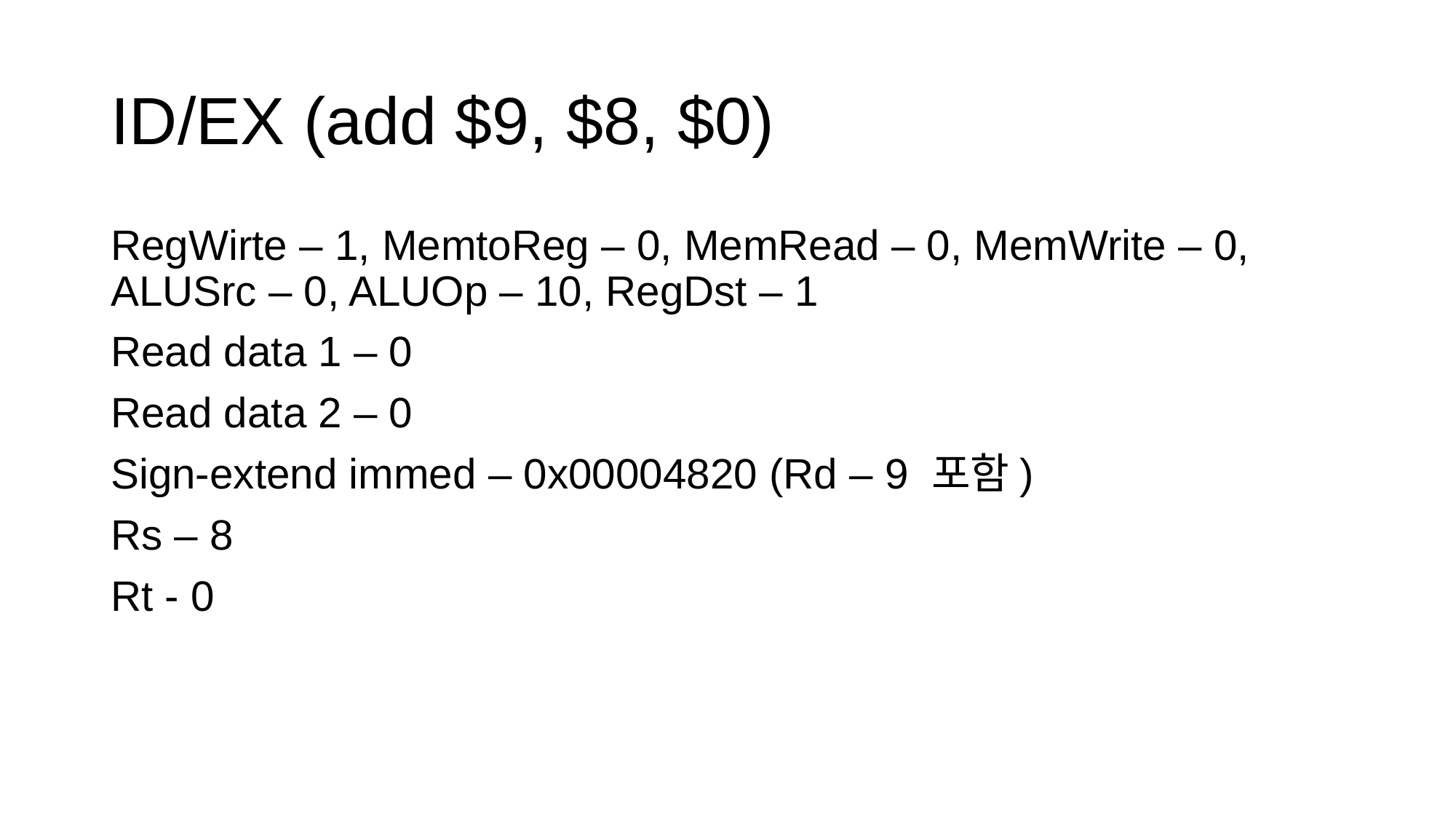

# ID/EX (add $9, $8, $0)
RegWirte – 1, MemtoReg – 0, MemRead – 0, MemWrite – 0, ALUSrc – 0, ALUOp – 10, RegDst – 1
Read data 1 – 0
Read data 2 – 0
Sign-extend immed – 0x00004820 (Rd – 9 포함)
Rs – 8
Rt - 0